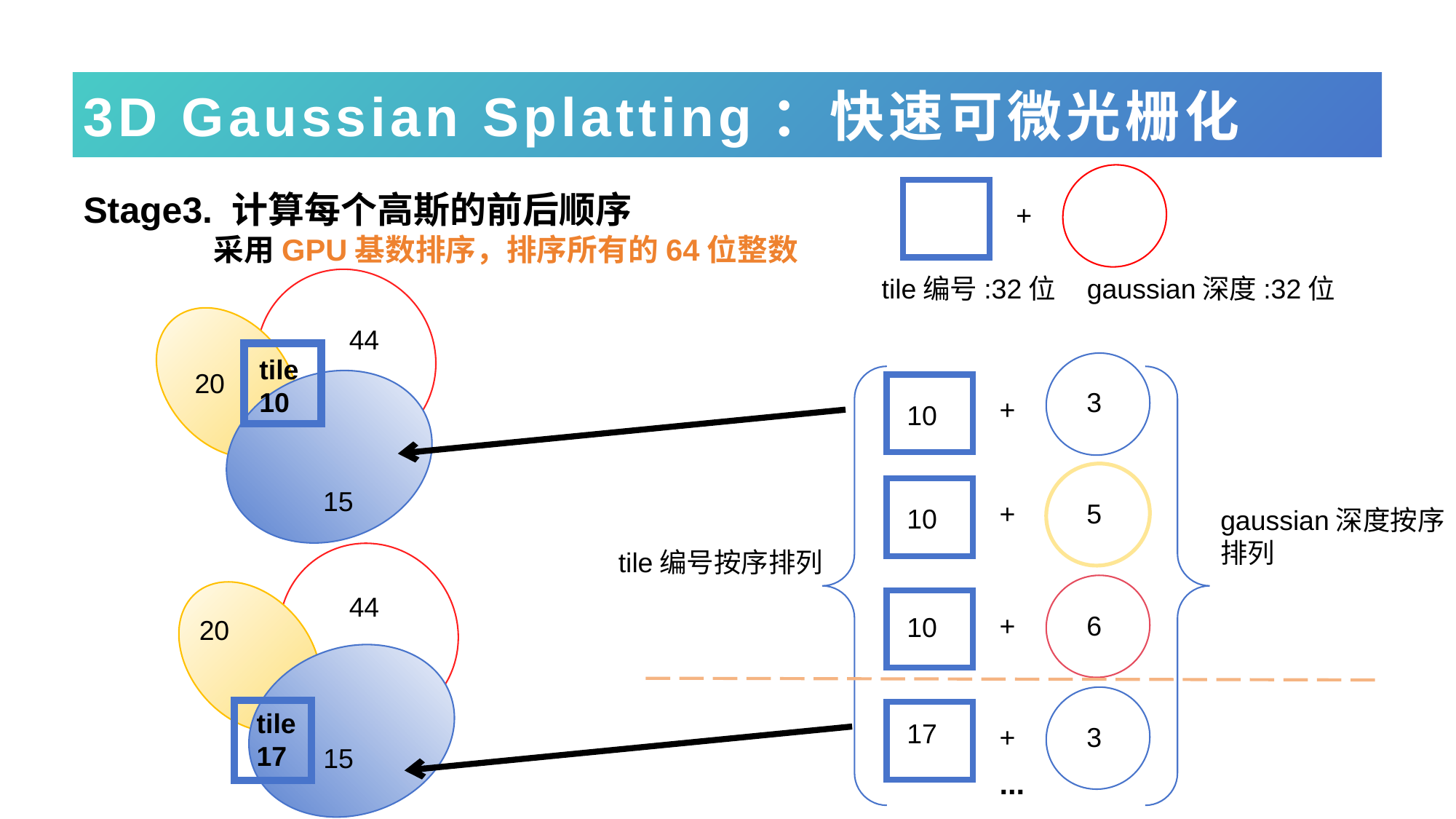

# 3D Gaussian Splatting：快速可微光栅化

Stage3. 计算每个高斯的前后顺序
  采用GPU基数排序，排序所有的64位整数
+
tile编号:32位    gaussian深度:32位

44

tile
10

20

3
+
10

15
+
5
10
gaussian深度按序排列
tile编号按序排列

44

+
6
10
20

tile
17

17
+
3
15
...